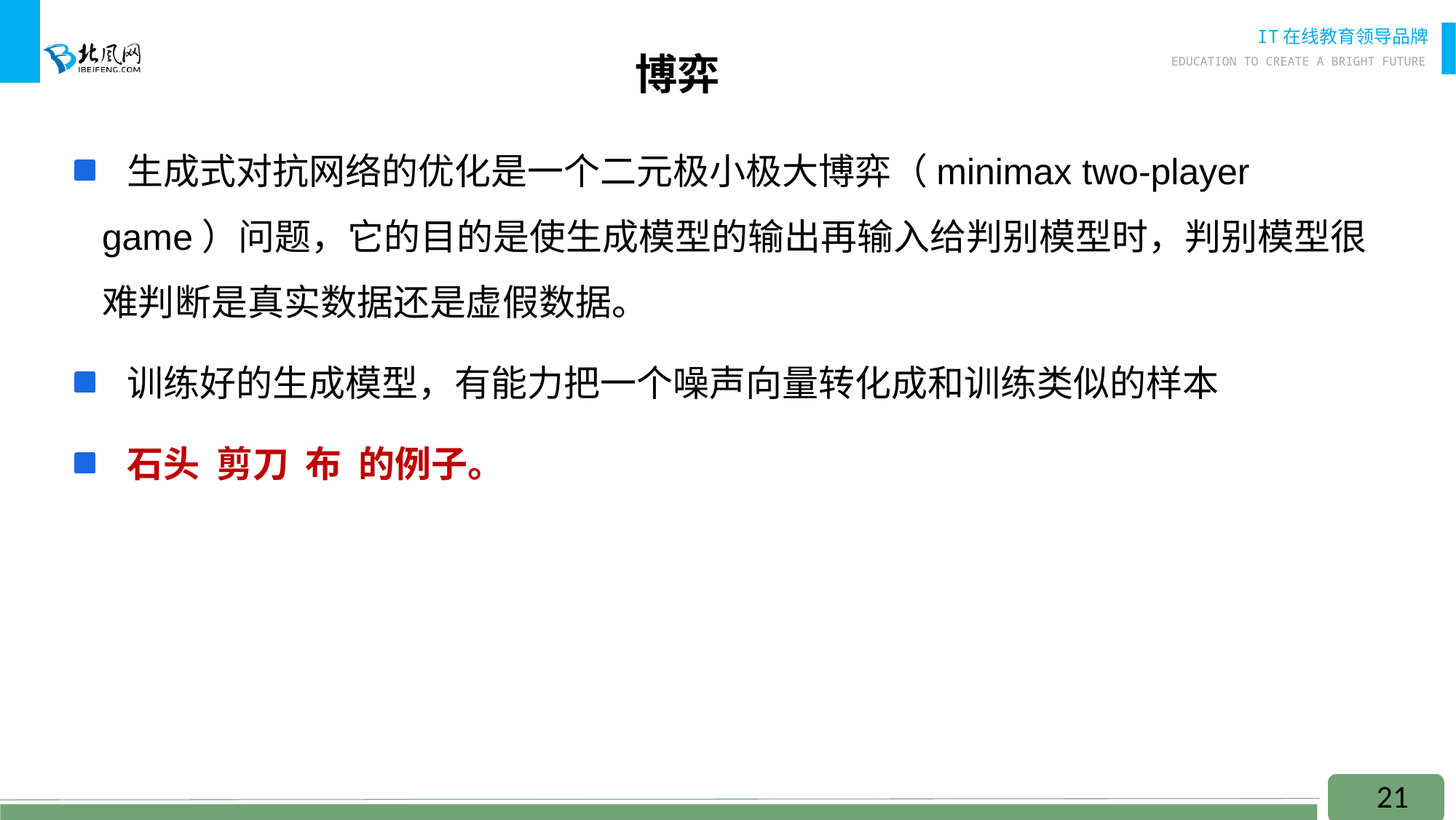

# 博弈
  生成式对抗网络的优化是一个二元极小极大博弈（minimax two-player game）问题，它的目的是使生成模型的输出再输入给判别模型时，判别模型很难判断是真实数据还是虚假数据。
  训练好的生成模型，有能力把一个噪声向量转化成和训练类似的样本
  石头  剪刀  布  的例子。